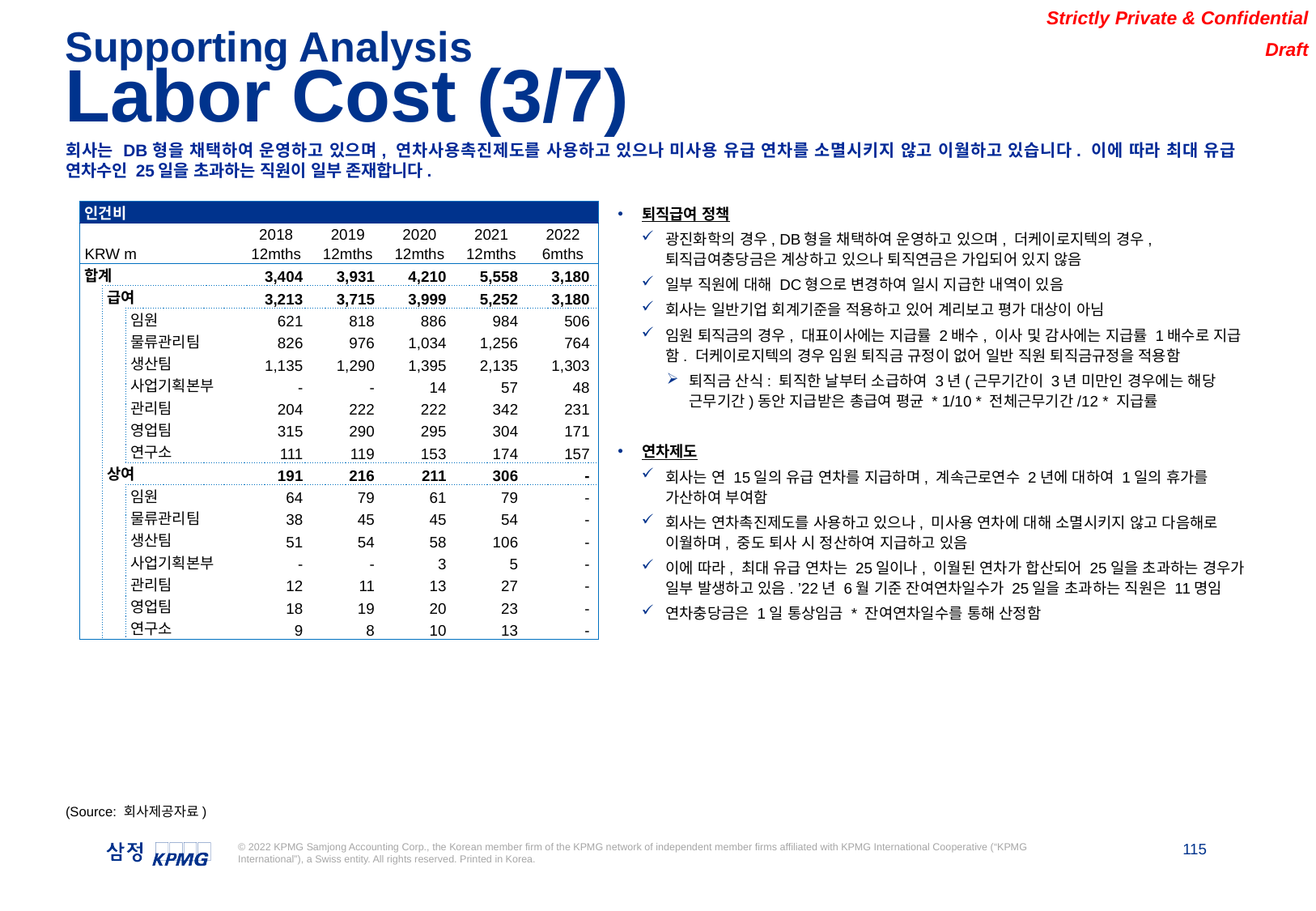

Supporting Analysis
Labor Cost (3/7)
회사는 DB형을 채택하여 운영하고 있으며, 연차사용촉진제도를 사용하고 있으나 미사용 유급 연차를 소멸시키지 않고 이월하고 있습니다. 이에 따라 최대 유급 연차수인 25일을 초과하는 직원이 일부 존재합니다.
퇴직급여 정책
광진화학의 경우, DB형을 채택하여 운영하고 있으며, 더케이로지텍의 경우, 퇴직급여충당금은 계상하고 있으나 퇴직연금은 가입되어 있지 않음
일부 직원에 대해 DC형으로 변경하여 일시 지급한 내역이 있음
회사는 일반기업 회계기준을 적용하고 있어 계리보고 평가 대상이 아님
임원 퇴직금의 경우, 대표이사에는 지급률 2배수, 이사 및 감사에는 지급률 1배수로 지급함. 더케이로지텍의 경우 임원 퇴직금 규정이 없어 일반 직원 퇴직금규정을 적용함
퇴직금 산식: 퇴직한 날부터 소급하여 3년(근무기간이 3년 미만인 경우에는 해당 근무기간)동안 지급받은 총급여 평균 * 1/10 * 전체근무기간/12 * 지급률

연차제도
회사는 연 15일의 유급 연차를 지급하며, 계속근로연수 2년에 대하여 1일의 휴가를 가산하여 부여함
회사는 연차촉진제도를 사용하고 있으나, 미사용 연차에 대해 소멸시키지 않고 다음해로 이월하며, 중도 퇴사 시 정산하여 지급하고 있음
이에 따라, 최대 유급 연차는 25일이나, 이월된 연차가 합산되어 25일을 초과하는 경우가 일부 발생하고 있음. ’22년 6월 기준 잔여연차일수가 25일을 초과하는 직원은 11명임
연차충당금은 1일 통상임금 * 잔여연차일수를 통해 산정함

| 인건비 |  |  |  |  |  |  |  |
| --- | --- | --- | --- | --- | --- | --- | --- |
|  |  |  | 2018 | 2019 | 2020 | 2021 | 2022 |
| KRW m |  |  | 12mths | 12mths | 12mths | 12mths | 6mths |
| 합계 |  |  | 3,404 | 3,931 | 4,210 | 5,558 | 3,180 |
|  | 급여 |  | 3,213 | 3,715 | 3,999 | 5,252 | 3,180 |
|  |  | 임원 | 621 | 818 | 886 | 984 | 506 |
|  |  | 물류관리팀 | 826 | 976 | 1,034 | 1,256 | 764 |
|  |  | 생산팀 | 1,135 | 1,290 | 1,395 | 2,135 | 1,303 |
|  |  | 사업기획본부 | - | - | 14 | 57 | 48 |
|  |  | 관리팀 | 204 | 222 | 222 | 342 | 231 |
|  |  | 영업팀 | 315 | 290 | 295 | 304 | 171 |
|  |  | 연구소 | 111 | 119 | 153 | 174 | 157 |
|  | 상여 |  | 191 | 216 | 211 | 306 | - |
|  |  | 임원 | 64 | 79 | 61 | 79 | - |
|  |  | 물류관리팀 | 38 | 45 | 45 | 54 | - |
|  |  | 생산팀 | 51 | 54 | 58 | 106 | - |
|  |  | 사업기획본부 | - | - | 3 | 5 | - |
|  |  | 관리팀 | 12 | 11 | 13 | 27 | - |
|  |  | 영업팀 | 18 | 19 | 20 | 23 | - |
|  |  | 연구소 | 9 | 8 | 10 | 13 | - |
(Source: 회사제공자료)